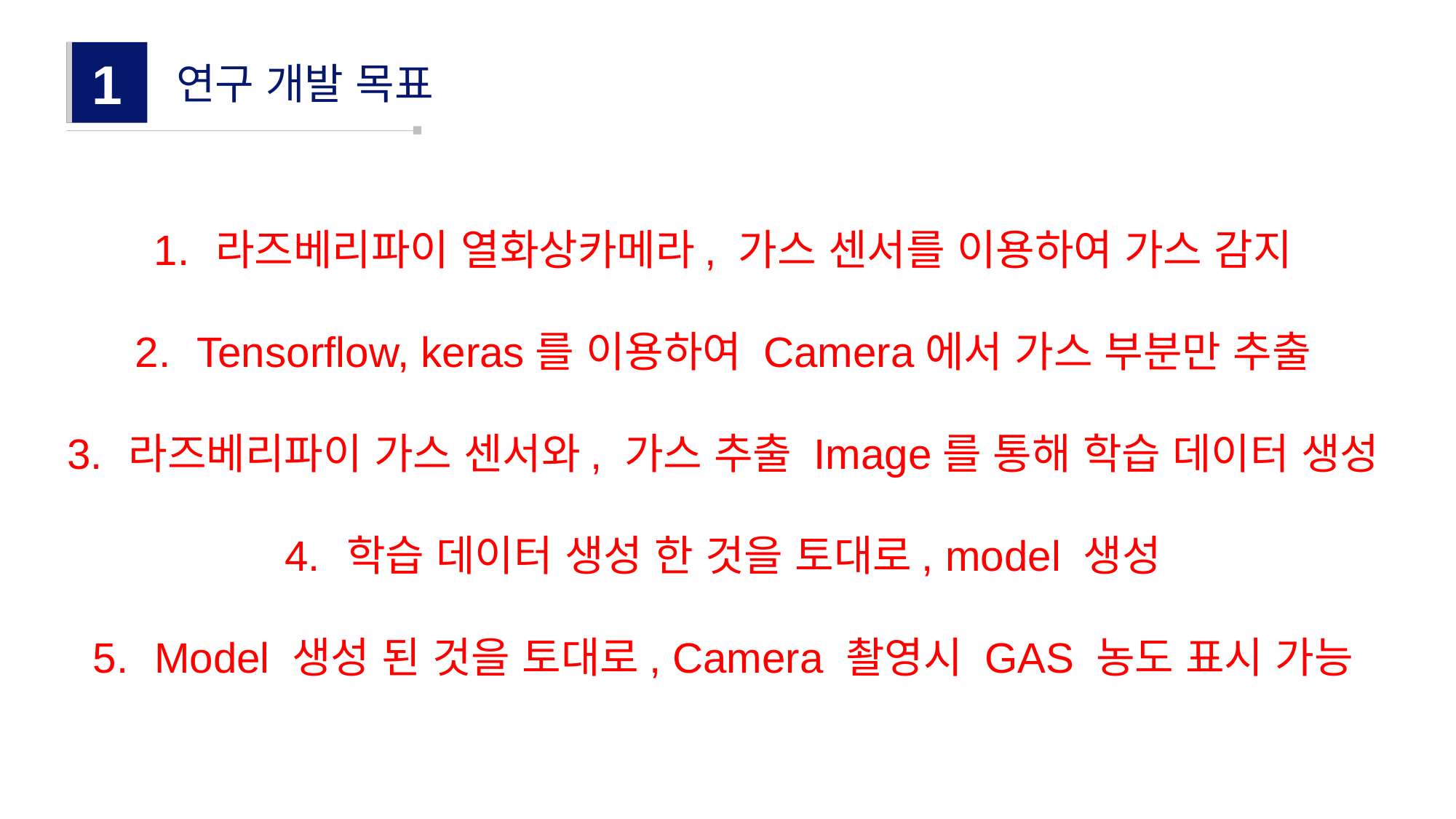

1

연구 개발 목표

라즈베리파이 열화상카메라, 가스 센서를 이용하여 가스 감지

Tensorflow, keras를 이용하여 Camera에서 가스 부분만 추출

라즈베리파이 가스 센서와, 가스 추출 Image를 통해 학습 데이터 생성

학습 데이터 생성 한 것을 토대로, model 생성

Model 생성 된 것을 토대로, Camera 촬영시 GAS 농도 표시 가능